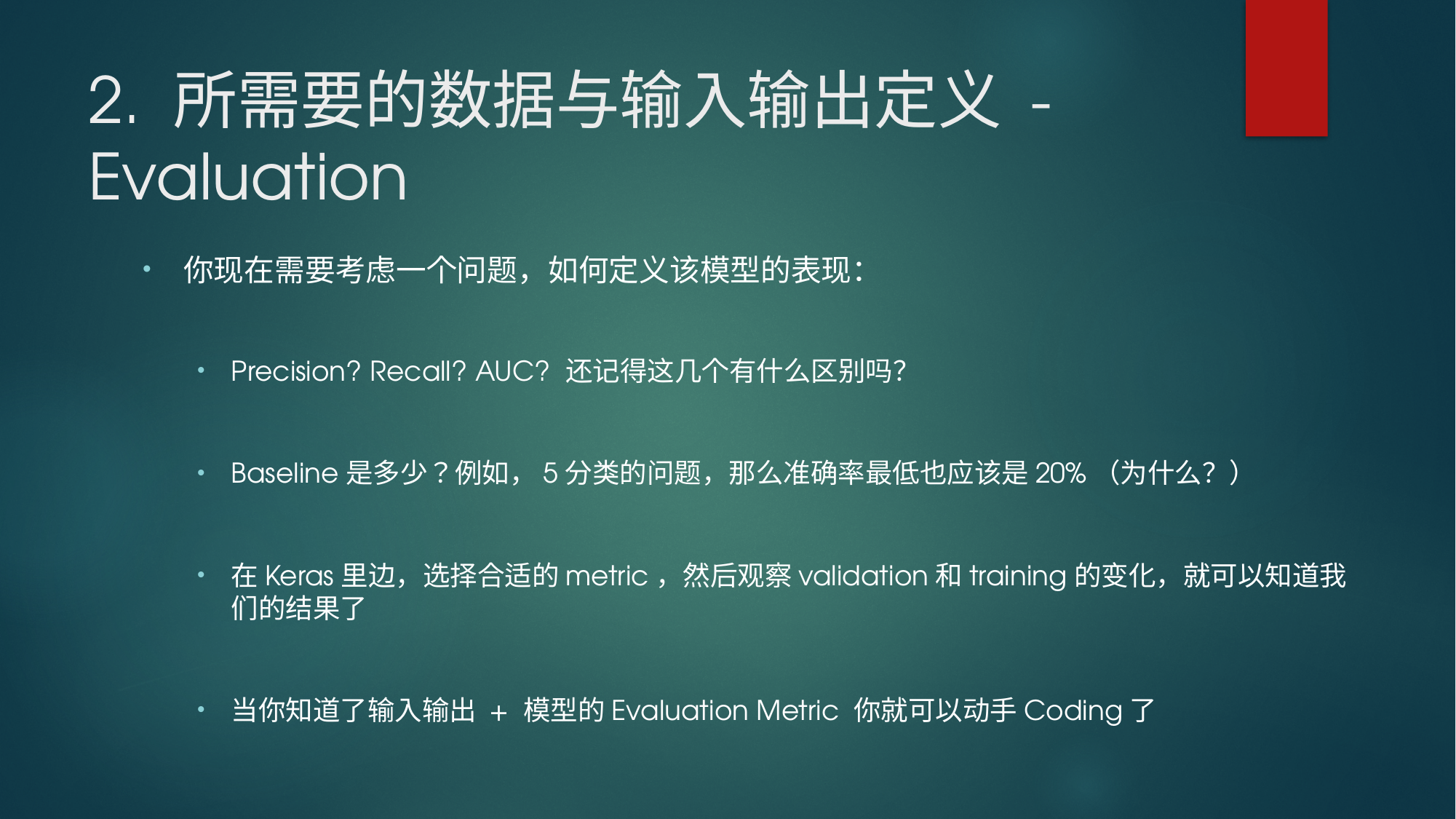

# 2. 所需要的数据与输入输出定义 - Evaluation
你现在需要考虑一个问题，如何定义该模型的表现：

Precision? Recall? AUC? 还记得这几个有什么区别吗？

Baseline是多少？例如，5分类的问题，那么准确率最低也应该是20%（为什么？）

在Keras里边，选择合适的metric，然后观察validation和training的变化，就可以知道我们的结果了

当你知道了输入输出 + 模型的Evaluation Metric 你就可以动手Coding了